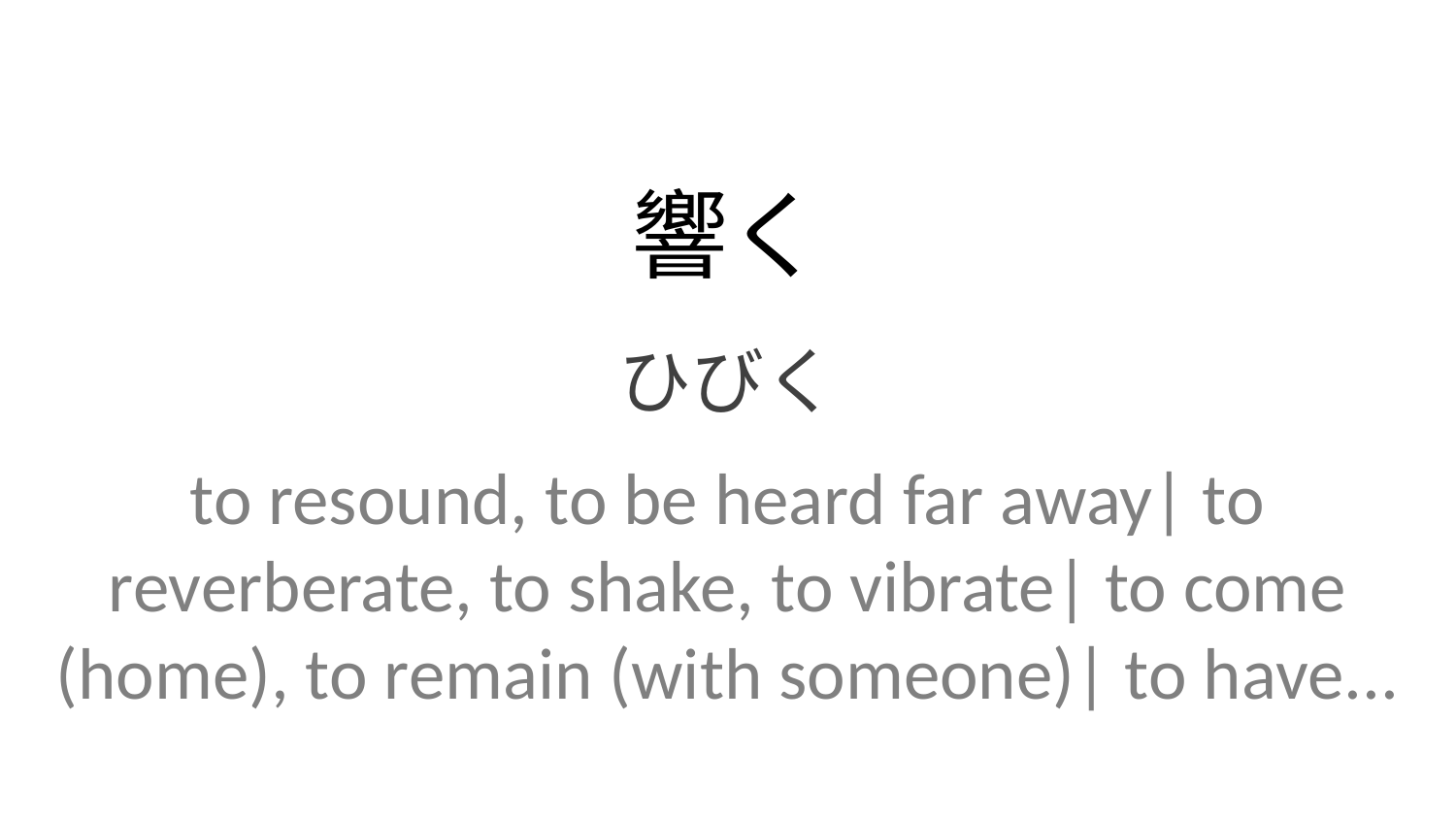

響く

ひびく
to resound, to be heard far away| to reverberate, to shake, to vibrate| to come (home), to remain (with someone)| to have...